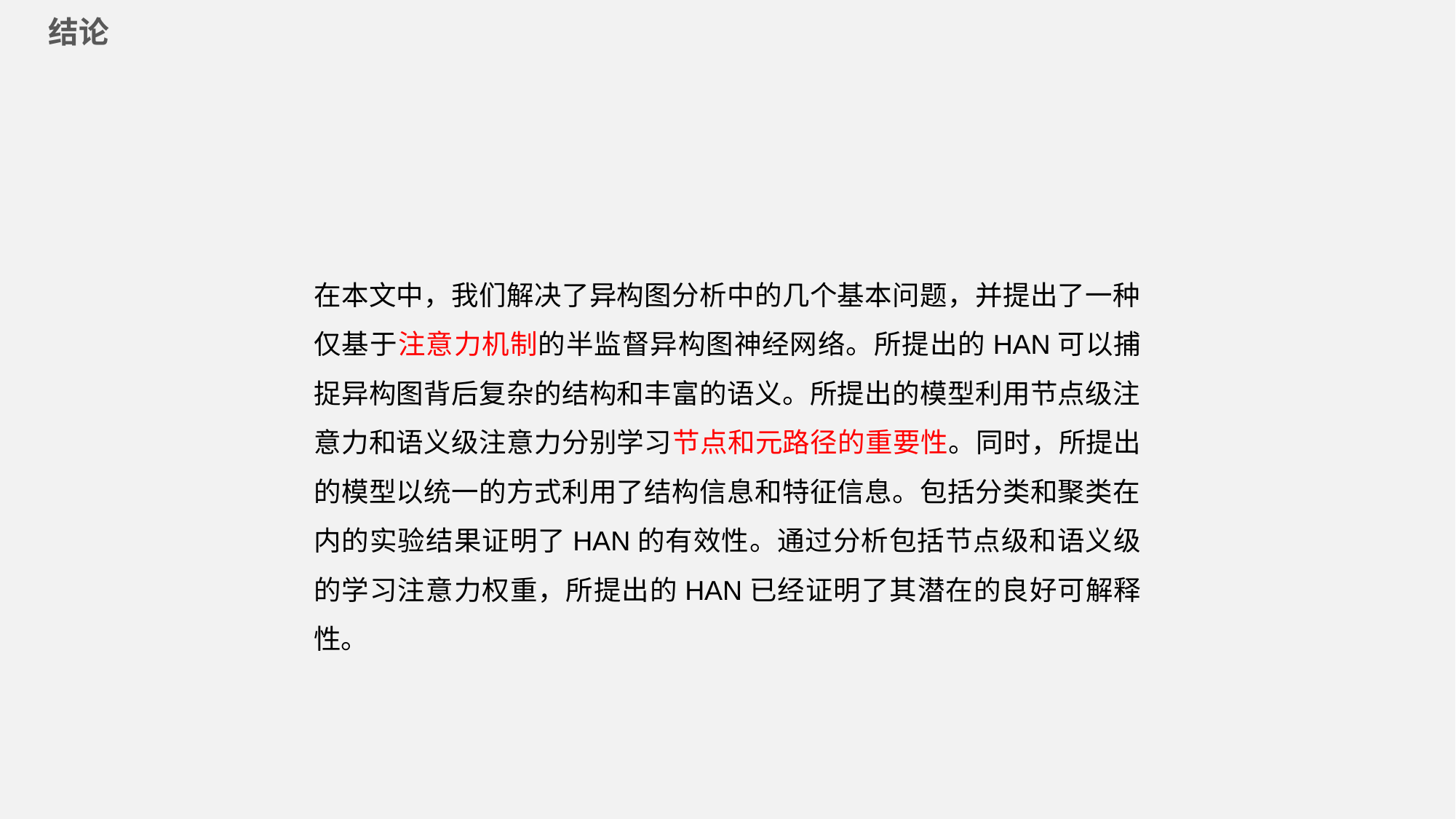

结论
在本文中，我们解决了异构图分析中的几个基本问题，并提出了一种仅基于注意力机制的半监督异构图神经网络。所提出的HAN可以捕捉异构图背后复杂的结构和丰富的语义。所提出的模型利用节点级注意力和语义级注意力分别学习节点和元路径的重要性。同时，所提出的模型以统一的方式利用了结构信息和特征信息。包括分类和聚类在内的实验结果证明了HAN的有效性。通过分析包括节点级和语义级的学习注意力权重，所提出的HAN已经证明了其潜在的良好可解释性。